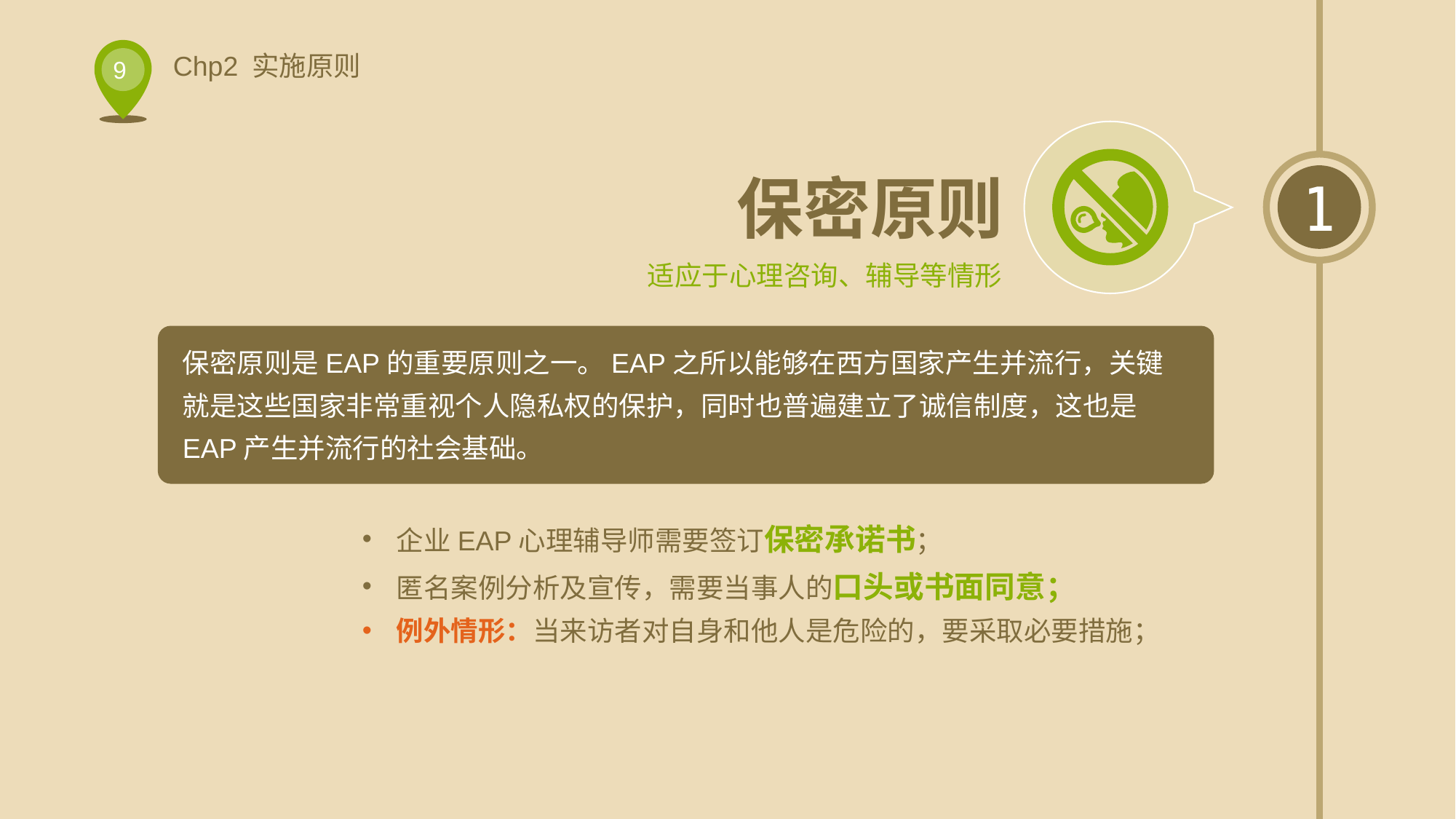

保密原则
1
适应于心理咨询、辅导等情形

保密原则是EAP的重要原则之一。EAP之所以能够在西方国家产生并流行，关键就是这些国家非常重视个人隐私权的保护，同时也普遍建立了诚信制度，这也是EAP产生并流行的社会基础。
企业EAP心理辅导师需要签订保密承诺书；
匿名案例分析及宣传，需要当事人的口头或书面同意；
例外情形：当来访者对自身和他人是危险的，要采取必要措施；